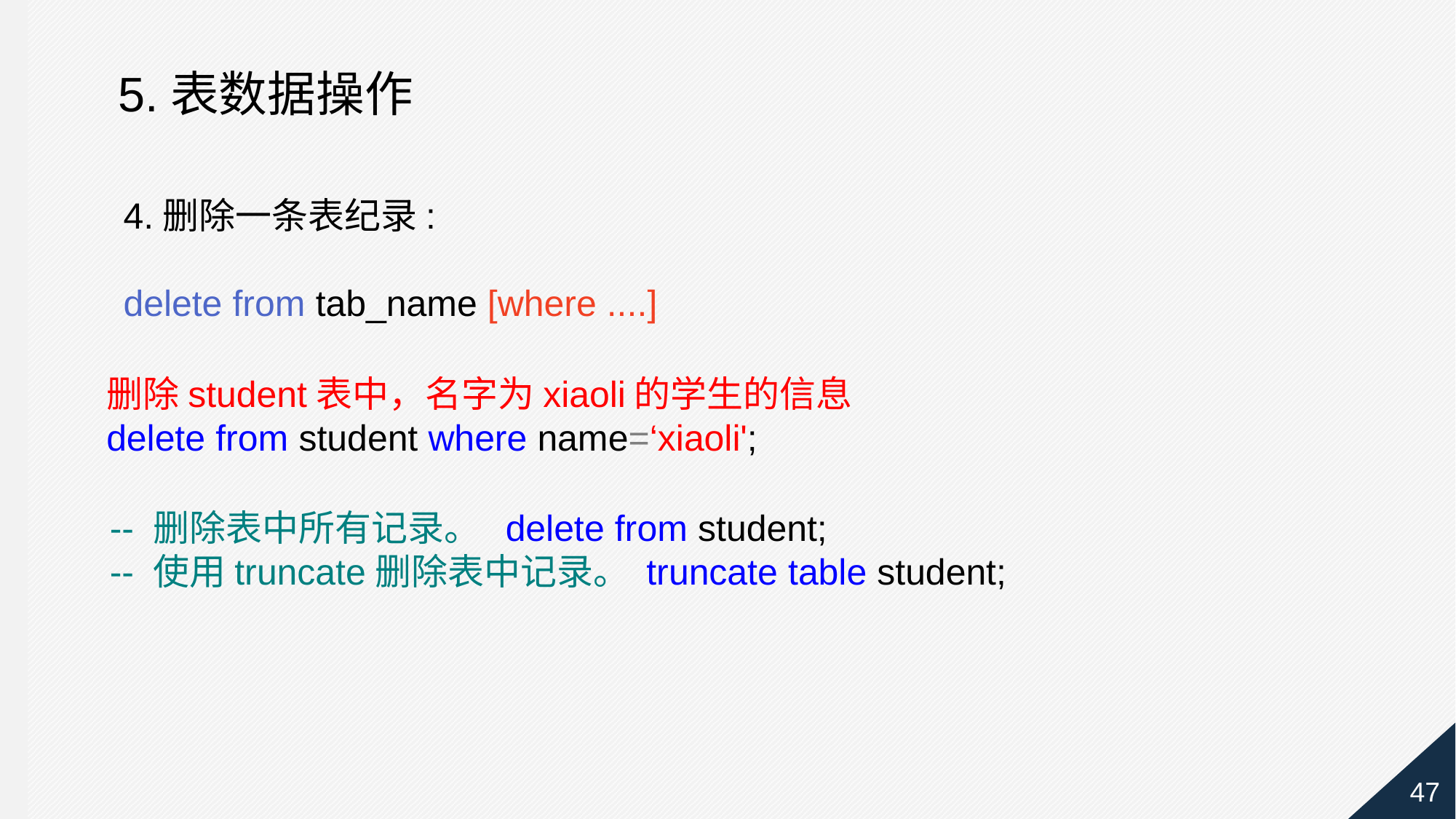

5.表数据操作
4.删除一条表纪录:

delete from tab_name [where ....]
删除student表中，名字为xiaoli的学生的信息
delete from student where name=‘xiaoli';
-- 删除表中所有记录。  delete from student;
-- 使用truncate删除表中记录。 truncate table student;
47